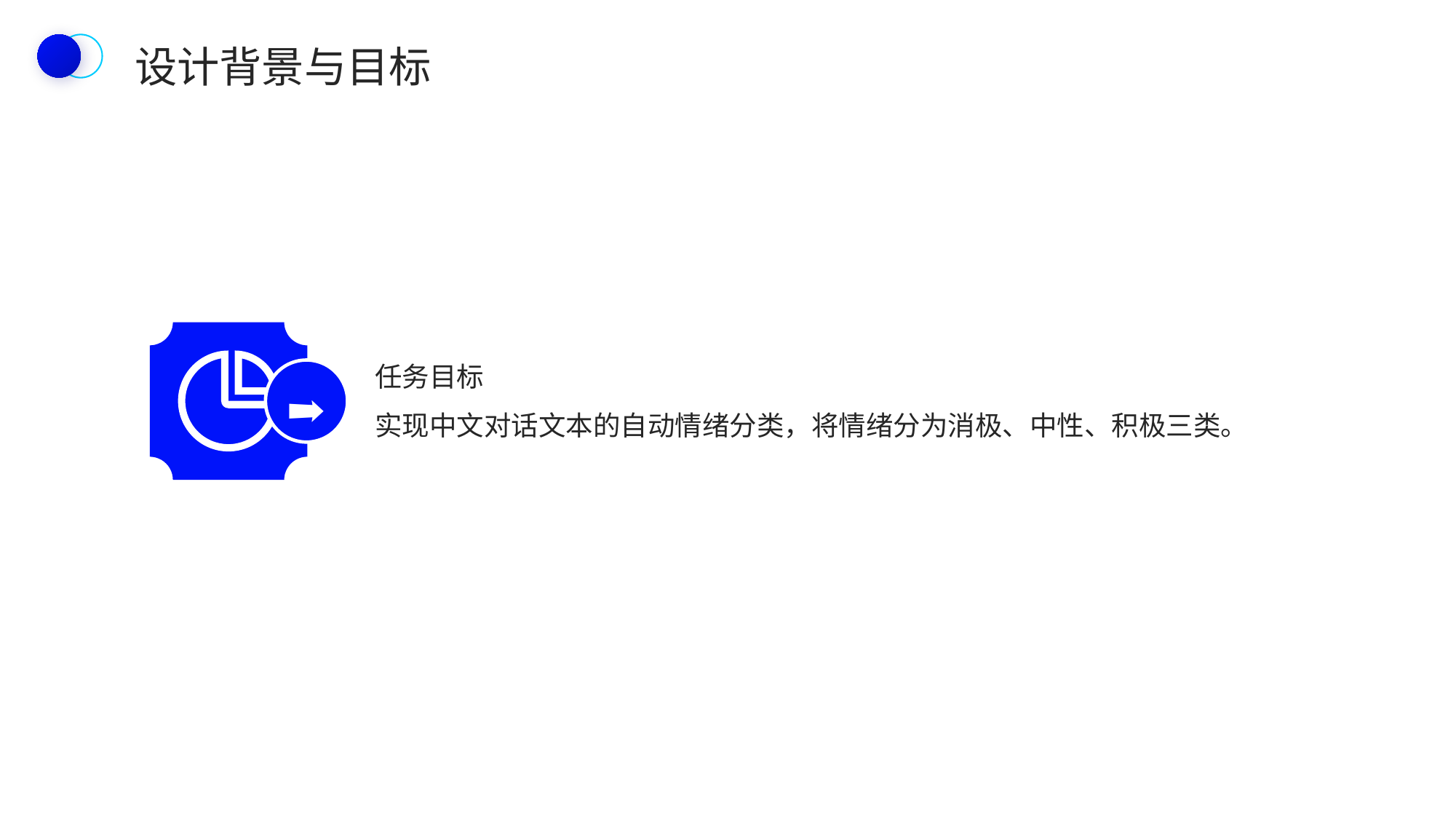

设计背景与目标

任务目标
实现中文对话文本的自动情绪分类，将情绪分为消极、中性、积极三类。

➡